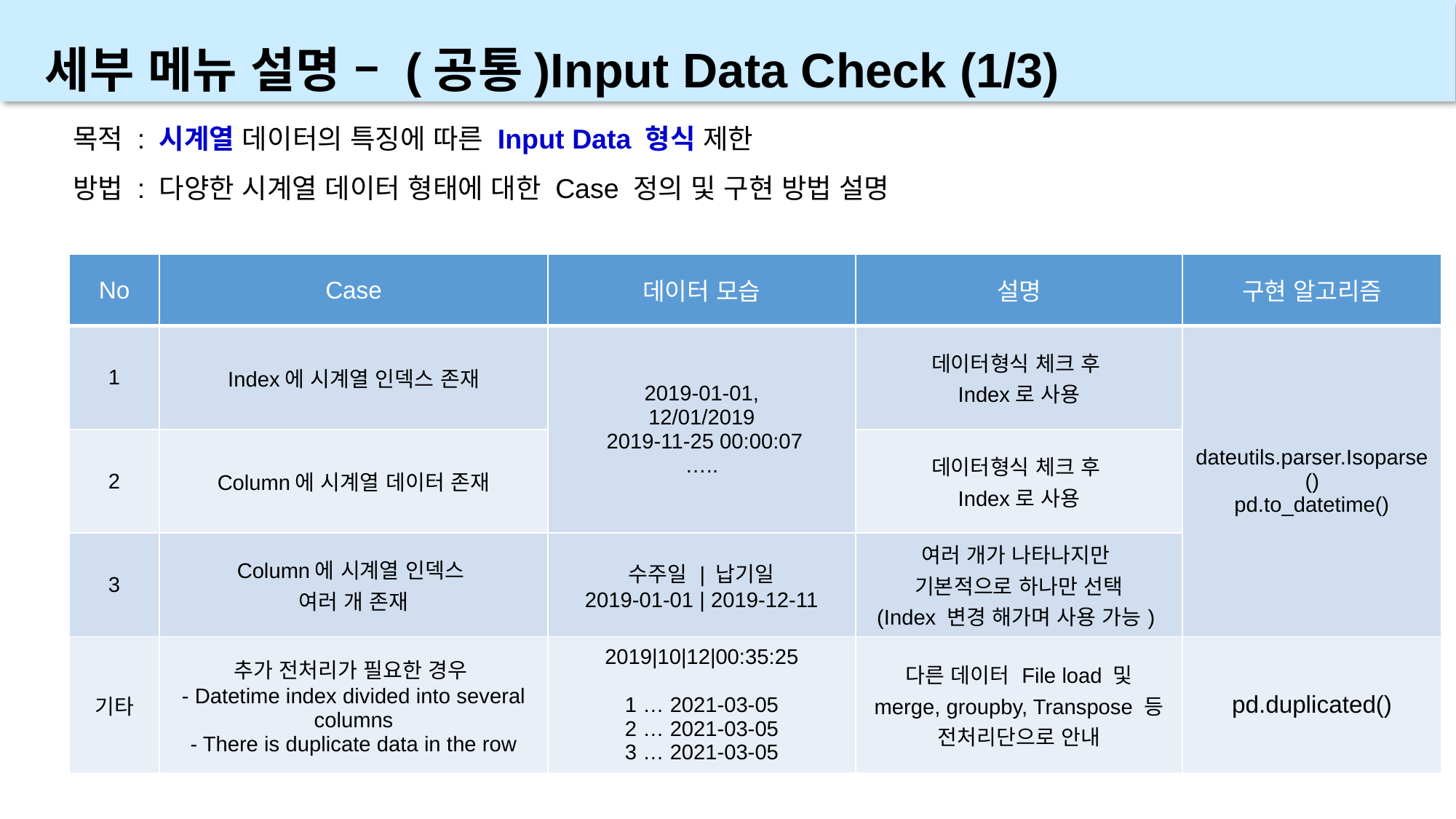

세부 메뉴 설명 – (공통)Input Data Check (1/3)
목적 : 시계열 데이터의 특징에 따른 Input Data 형식 제한
방법 : 다양한 시계열 데이터 형태에 대한 Case 정의 및 구현 방법 설명
| No | Case | 데이터 모습 | 설명 | 구현 알고리즘 |
| --- | --- | --- | --- | --- |
| 1 | Index에 시계열 인덱스 존재 | 2019-01-01, 12/01/2019 2019-11-25 00:00:07 ….. | 데이터형식 체크 후 Index로 사용 | dateutils.parser.Isoparse() pd.to\_datetime() |
| 2 | Column에 시계열 데이터 존재 |  | 데이터형식 체크 후 Index로 사용 |  |
| 3 | Column에 시계열 인덱스 여러 개 존재 | 수주일 | 납기일 2019-01-01 | 2019-12-11 | 여러 개가 나타나지만 기본적으로 하나만 선택 (Index 변경 해가며 사용 가능) |  |
| 기타 | 추가 전처리가 필요한 경우 - Datetime index divided into several columns - There is duplicate data in the row | 2019|10|12|00:35:25 1 … 2021-03-05 2 … 2021-03-05 3 … 2021-03-05 | 다른 데이터 File load 및 merge, groupby, Transpose 등 전처리단으로 안내 | pd.duplicated() |